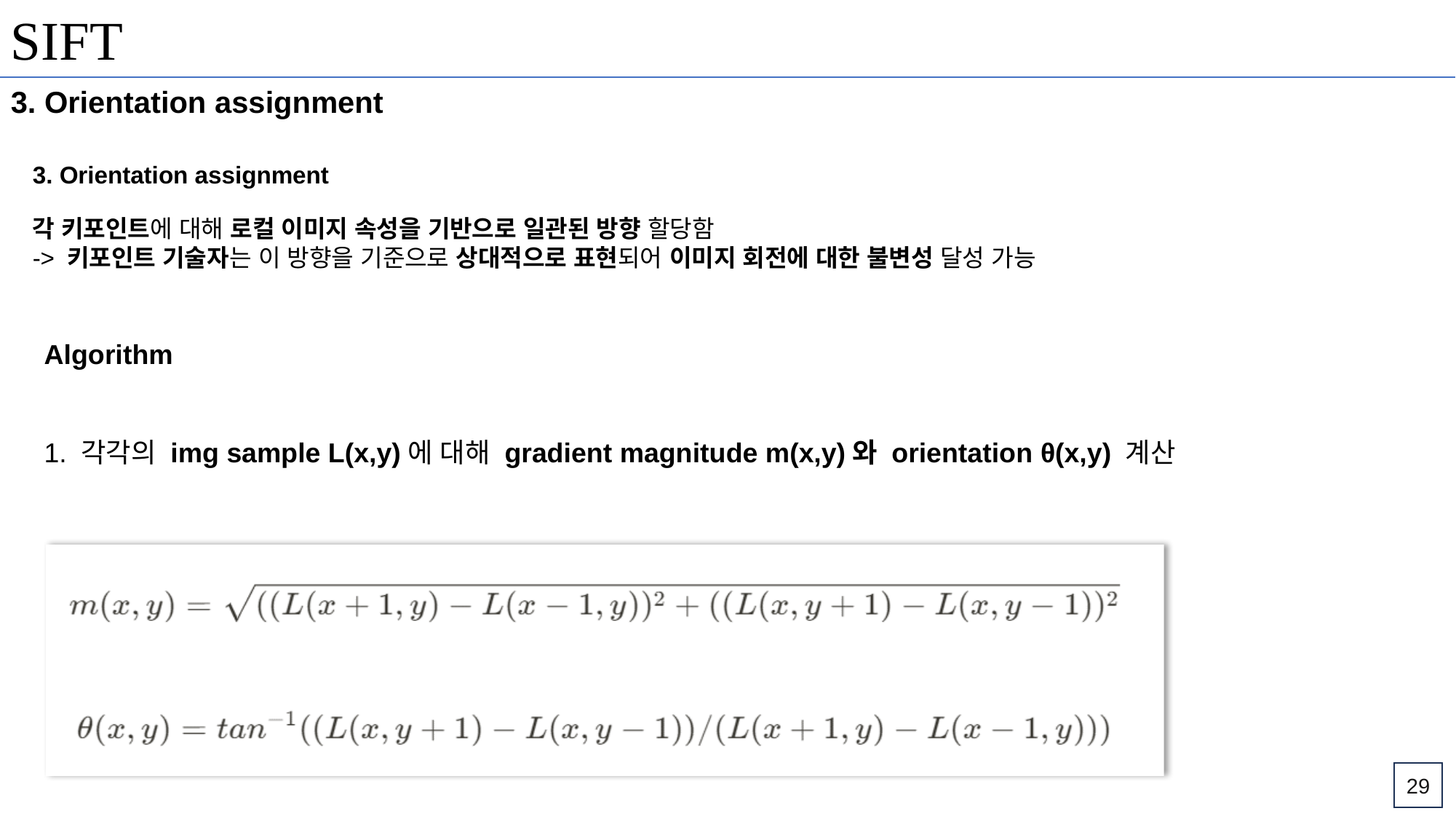

SIFT
3. Orientation assignment
3. Orientation assignment
각 키포인트에 대해 로컬 이미지 속성을 기반으로 일관된 방향 할당함
-> 키포인트 기술자는 이 방향을 기준으로 상대적으로 표현되어 이미지 회전에 대한 불변성 달성 가능
Algorithm

1. 각각의 img sample L(x,y)에 대해 gradient magnitude m(x,y)와 orientation θ(x,y) 계산

29